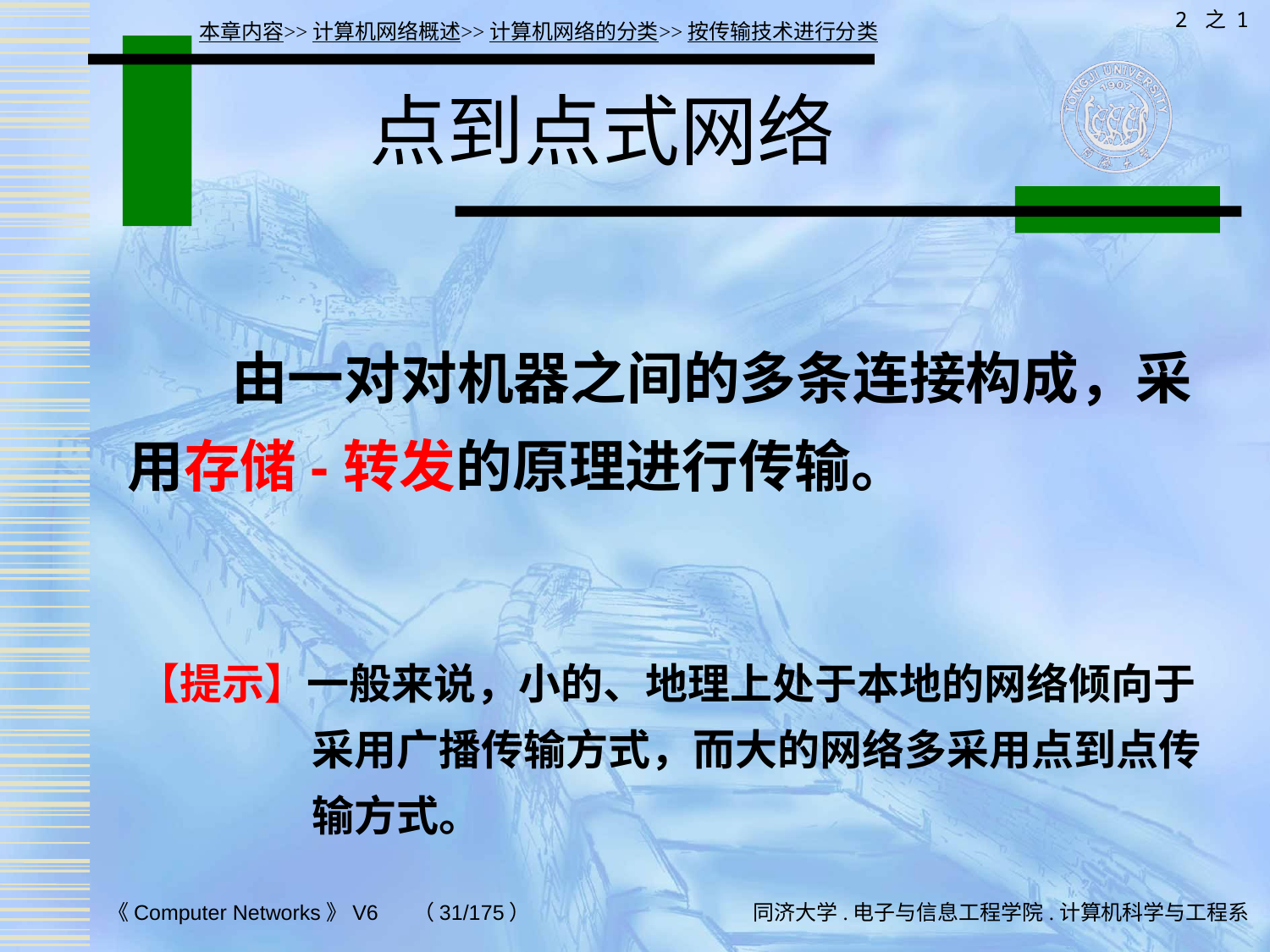

2 之 1
本章内容>>计算机网络概述>>计算机网络的分类>>按传输技术进行分类
# 点到点式网络
       由一对对机器之间的多条连接构成，采用存储-转发的原理进行传输。
【提示】一般来说，小的、地理上处于本地的网络倾向于采用广播传输方式，而大的网络多采用点到点传输方式。